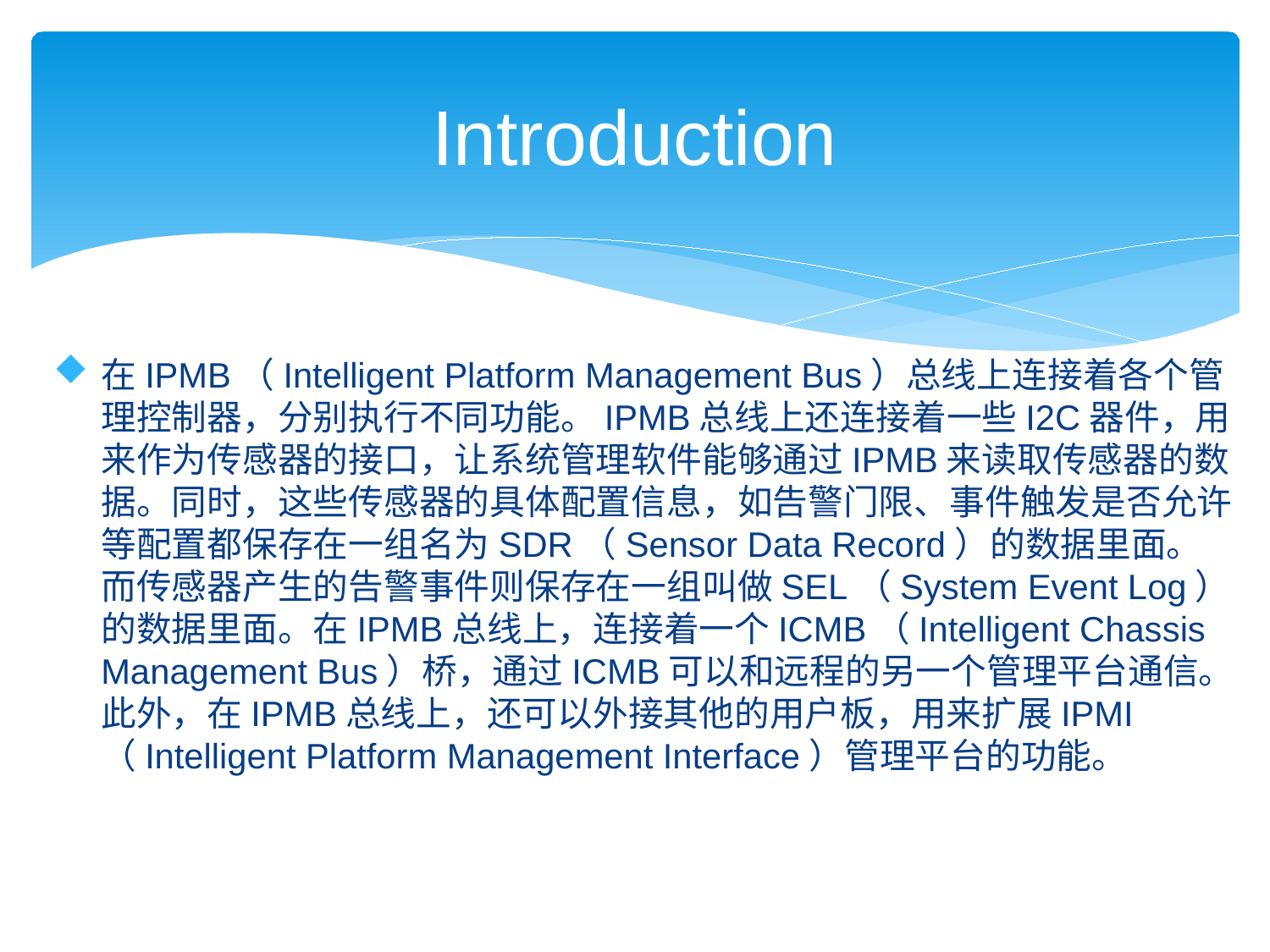

#
Introduction
在IPMB（Intelligent Platform Management Bus）总线上连接着各个管理控制器，分别执行不同功能。IPMB总线上还连接着一些I2C器件，用来作为传感器的接口，让系统管理软件能够通过IPMB来读取传感器的数据。同时，这些传感器的具体配置信息，如告警门限、事件触发是否允许等配置都保存在一组名为SDR（Sensor Data Record）的数据里面。而传感器产生的告警事件则保存在一组叫做SEL（System Event Log）的数据里面。在IPMB总线上，连接着一个ICMB（Intelligent Chassis Management Bus）桥，通过ICMB可以和远程的另一个管理平台通信。此外，在IPMB总线上，还可以外接其他的用户板，用来扩展IPMI （Intelligent Platform Management Interface）管理平台的功能。